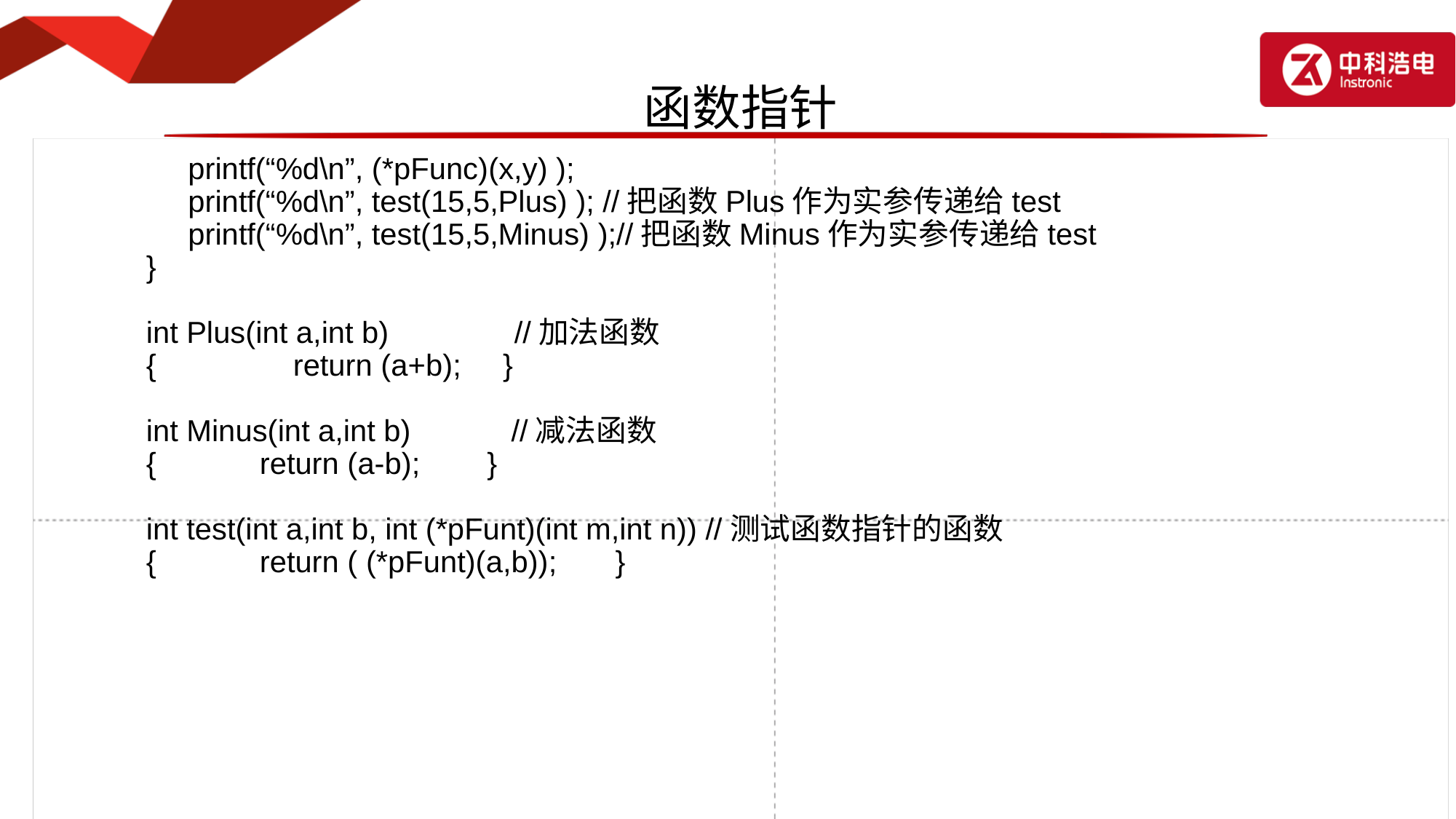

函数指针
           printf(“%d\n”, (*pFunc)(x,y) );
           printf(“%d\n”, test(15,5,Plus) ); //把函数Plus作为实参传递给test
           printf(“%d\n”, test(15,5,Minus) );//把函数Minus作为实参传递给test
      }

      int Plus(int a,int b)               //加法函数
      {	    return (a+b);     }

      int Minus(int a,int b)            //减法函数
      {	return (a-b);        }

      int test(int a,int b, int (*pFunt)(int m,int n)) //测试函数指针的函数
      { 	return ( (*pFunt)(a,b));       }